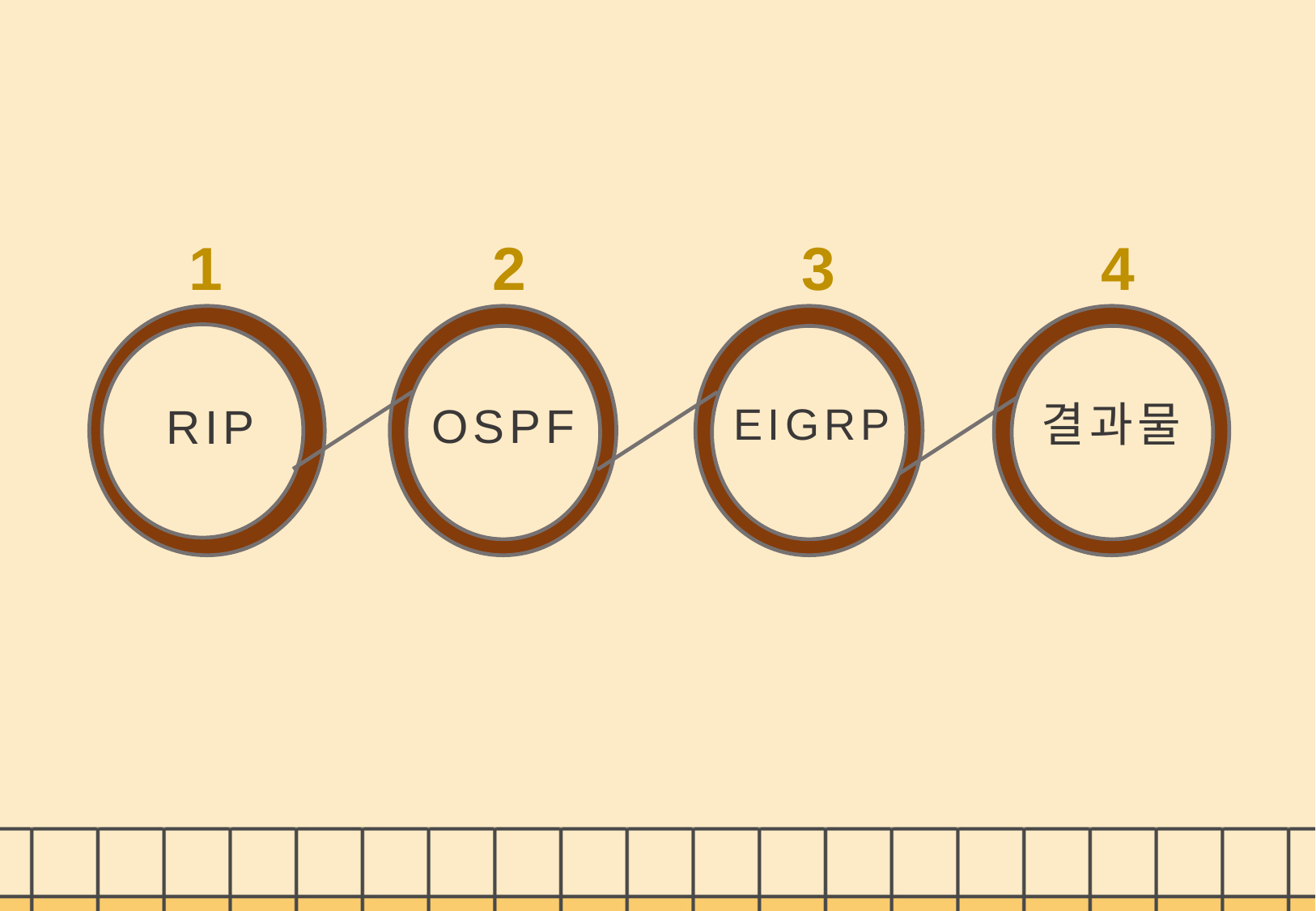

2
3
4
1

결과물
OSPF
EIGRP
RIP